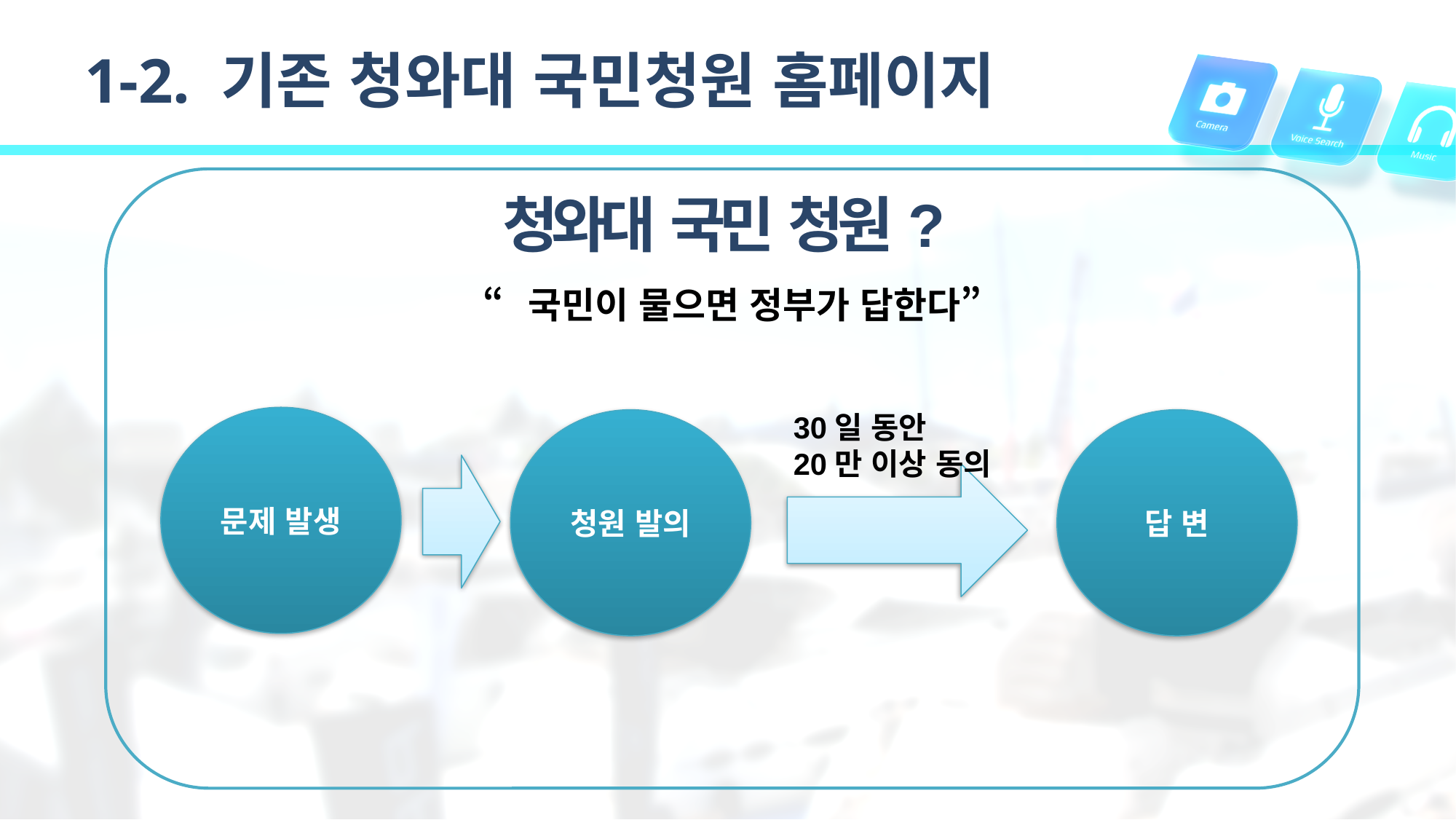

# 1-2. 기존 청와대 국민청원 홈페이지
“국민이 물으면 정부가 답한다”

청와대  국민  청원?
30일 동안
20만 이상 동의
문제 발생
답 변
청원 발의